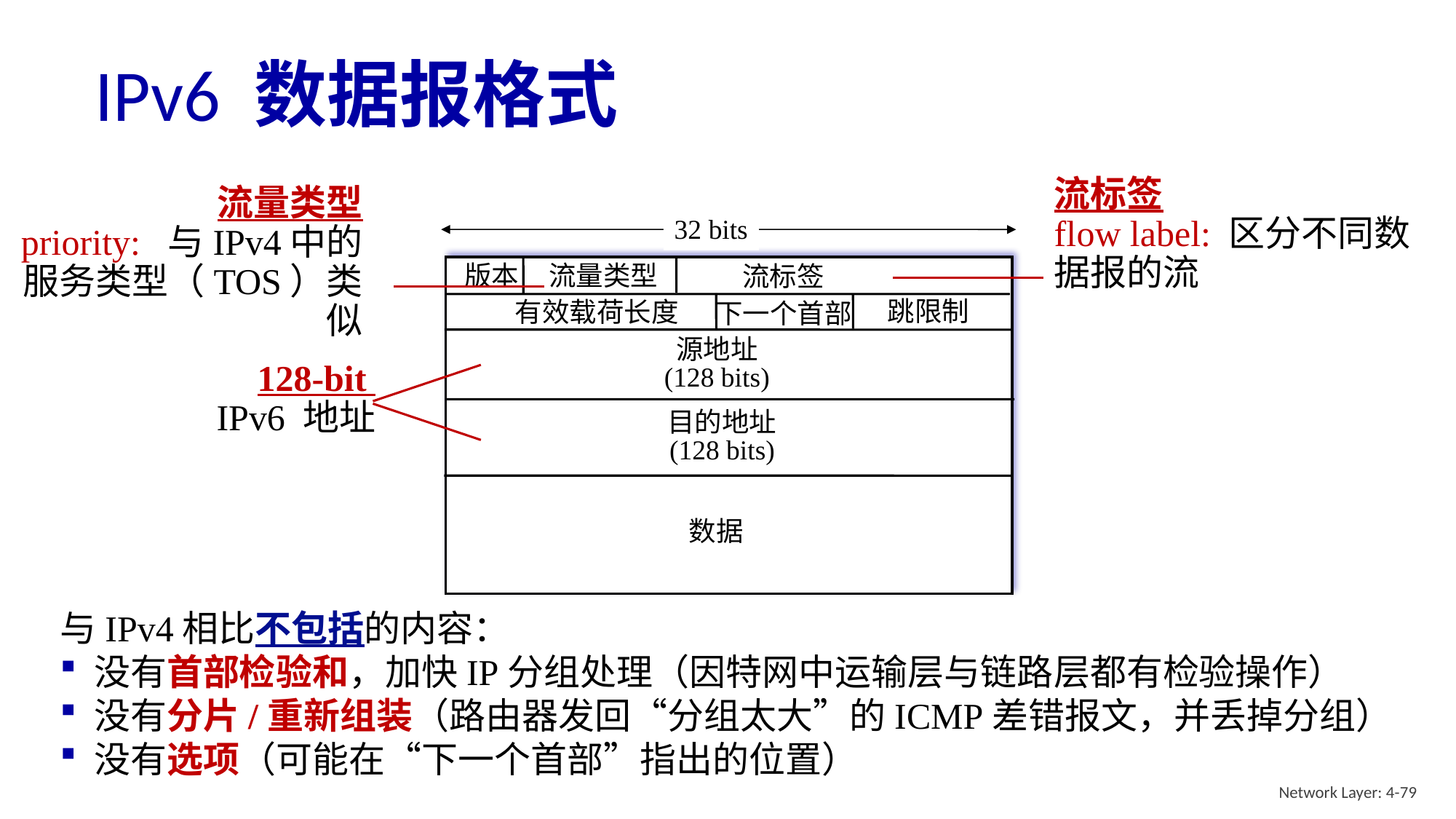

# IPv6 数据报格式
流标签
flow label: 区分不同数据报的流
流量类型
priority:  与IPv4中的服务类型（TOS）类似
32 bits

版本
流量类型
流标签

跳限制
有效载荷长度
下一个首部

源地址
(128 bits)
128-bit
IPv6 地址

目的地址
(128 bits)

数据
与IPv4相比不包括的内容：
没有首部检验和，加快IP分组处理（因特网中运输层与链路层都有检验操作）
没有分片/重新组装（路由器发回“分组太大”的ICMP差错报文，并丢掉分组）
没有选项（可能在“下一个首部”指出的位置）
Network Layer: 4-79